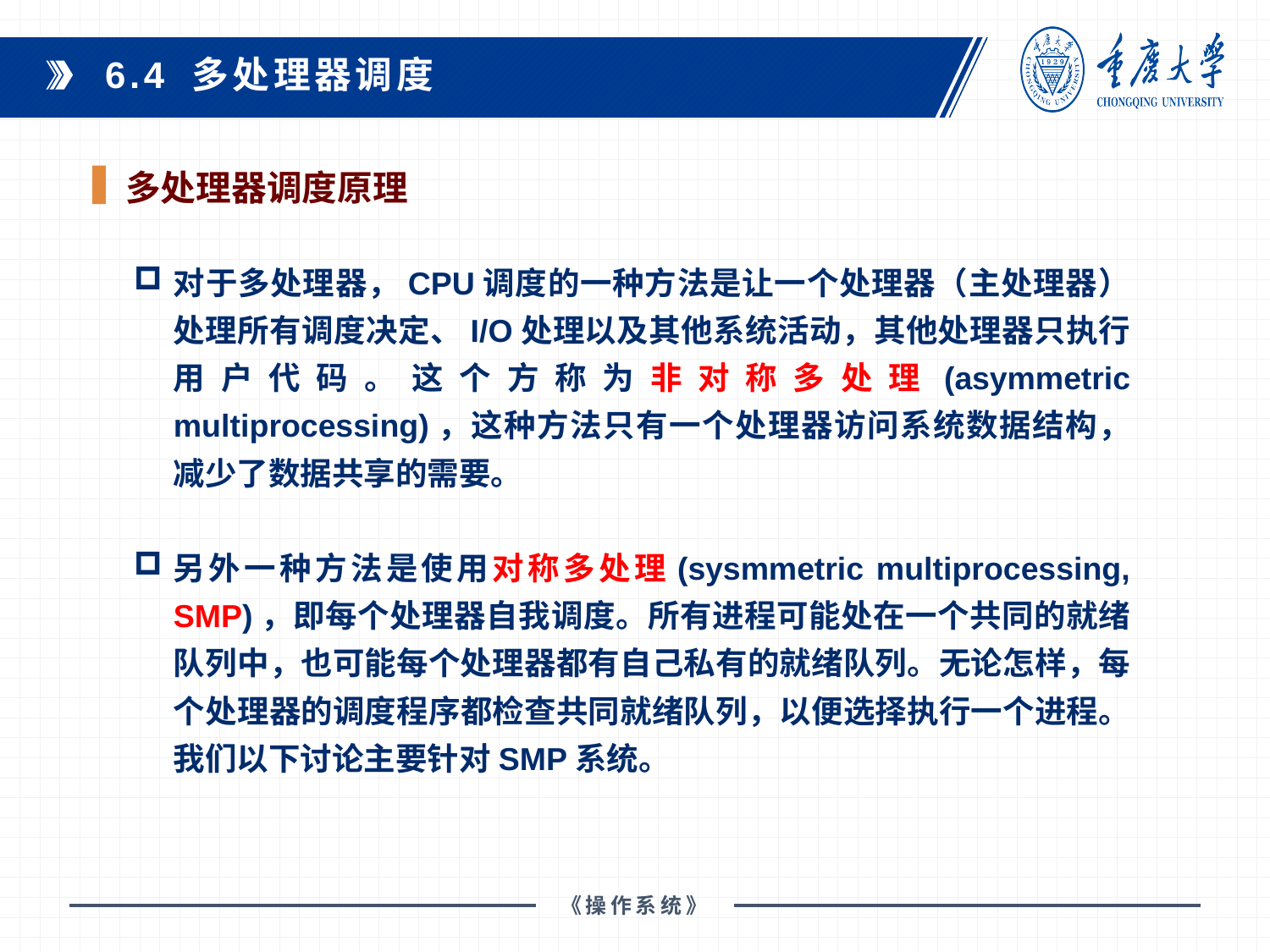

6.4 多处理器调度
多处理器调度原理

对于多处理器，CPU调度的一种方法是让一个处理器（主处理器）处理所有调度决定、I/O处理以及其他系统活动，其他处理器只执行用户代码。这个方称为非对称多处理(asymmetric multiprocessing)，这种方法只有一个处理器访问系统数据结构，减少了数据共享的需要。

另外一种方法是使用对称多处理(sysmmetric multiprocessing, SMP)，即每个处理器自我调度。所有进程可能处在一个共同的就绪队列中，也可能每个处理器都有自己私有的就绪队列。无论怎样，每个处理器的调度程序都检查共同就绪队列，以便选择执行一个进程。我们以下讨论主要针对SMP系统。